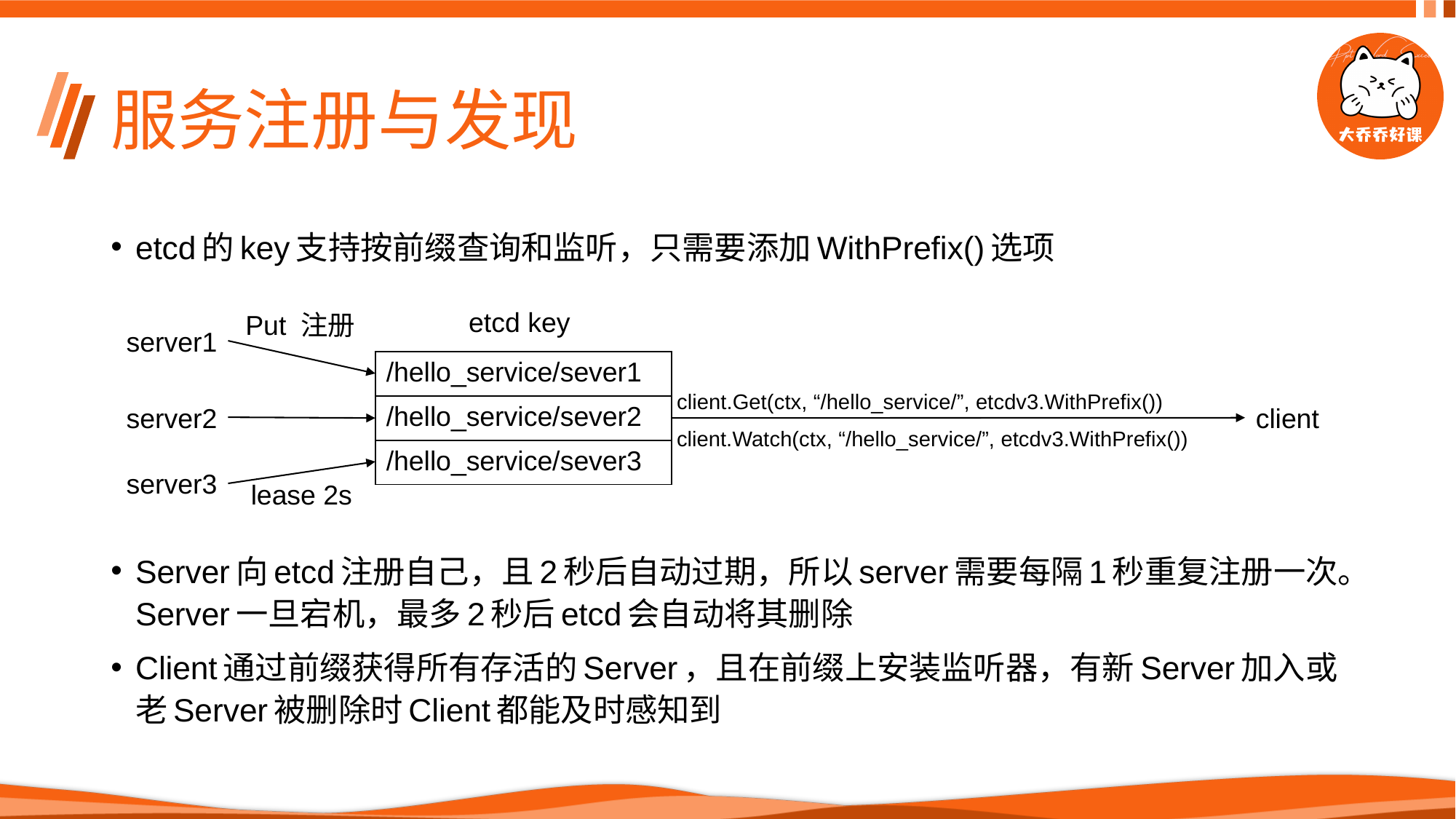

# 服务注册与发现
etcd的key支持按前缀查询和监听，只需要添加WithPrefix()选项

Server向etcd注册自己，且2秒后自动过期，所以server需要每隔1秒重复注册一次。Server一旦宕机，最多2秒后etcd会自动将其删除
Client通过前缀获得所有存活的Server，且在前缀上安装监听器，有新Server加入或老Server被删除时Client都能及时感知到
etcd key
Put 注册
server1
| /hello\_service/sever1 |
| --- |
| /hello\_service/sever2 |
| /hello\_service/sever3 |
client.Get(ctx, “/hello_service/”, etcdv3.WithPrefix())
server2
client
client.Watch(ctx, “/hello_service/”, etcdv3.WithPrefix())
server3
lease 2s